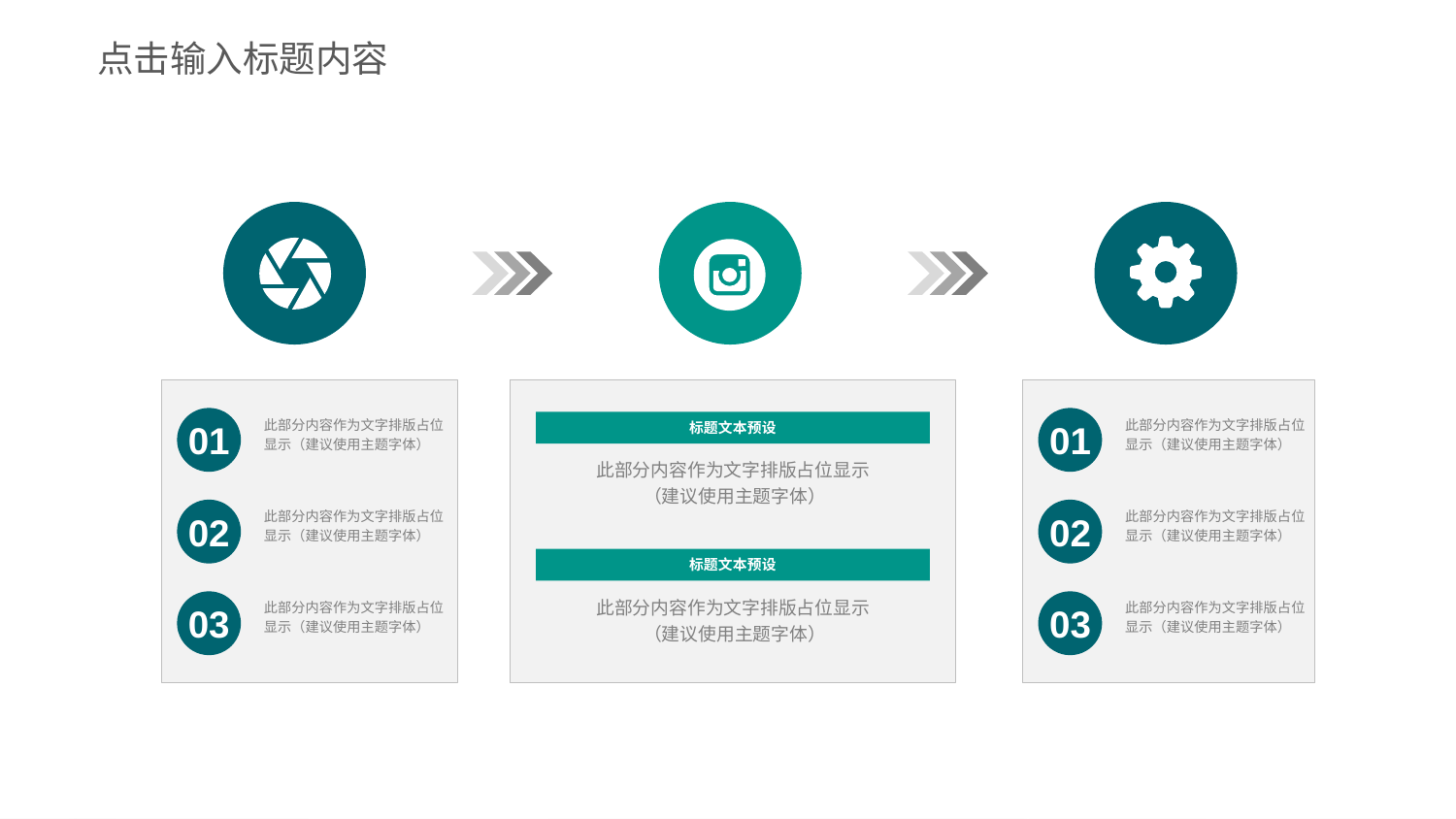

点击输入标题内容

01
此部分内容作为文字排版占位
显示（建议使用主题字体）
02
此部分内容作为文字排版占位
显示（建议使用主题字体）
03
此部分内容作为文字排版占位
显示（建议使用主题字体）

标题文本预设
此部分内容作为文字排版占位显示
 （建议使用主题字体）
标题文本预设
此部分内容作为文字排版占位显示
 （建议使用主题字体）

01
此部分内容作为文字排版占位
显示（建议使用主题字体）
02
此部分内容作为文字排版占位
显示（建议使用主题字体）
03
此部分内容作为文字排版占位
显示（建议使用主题字体）